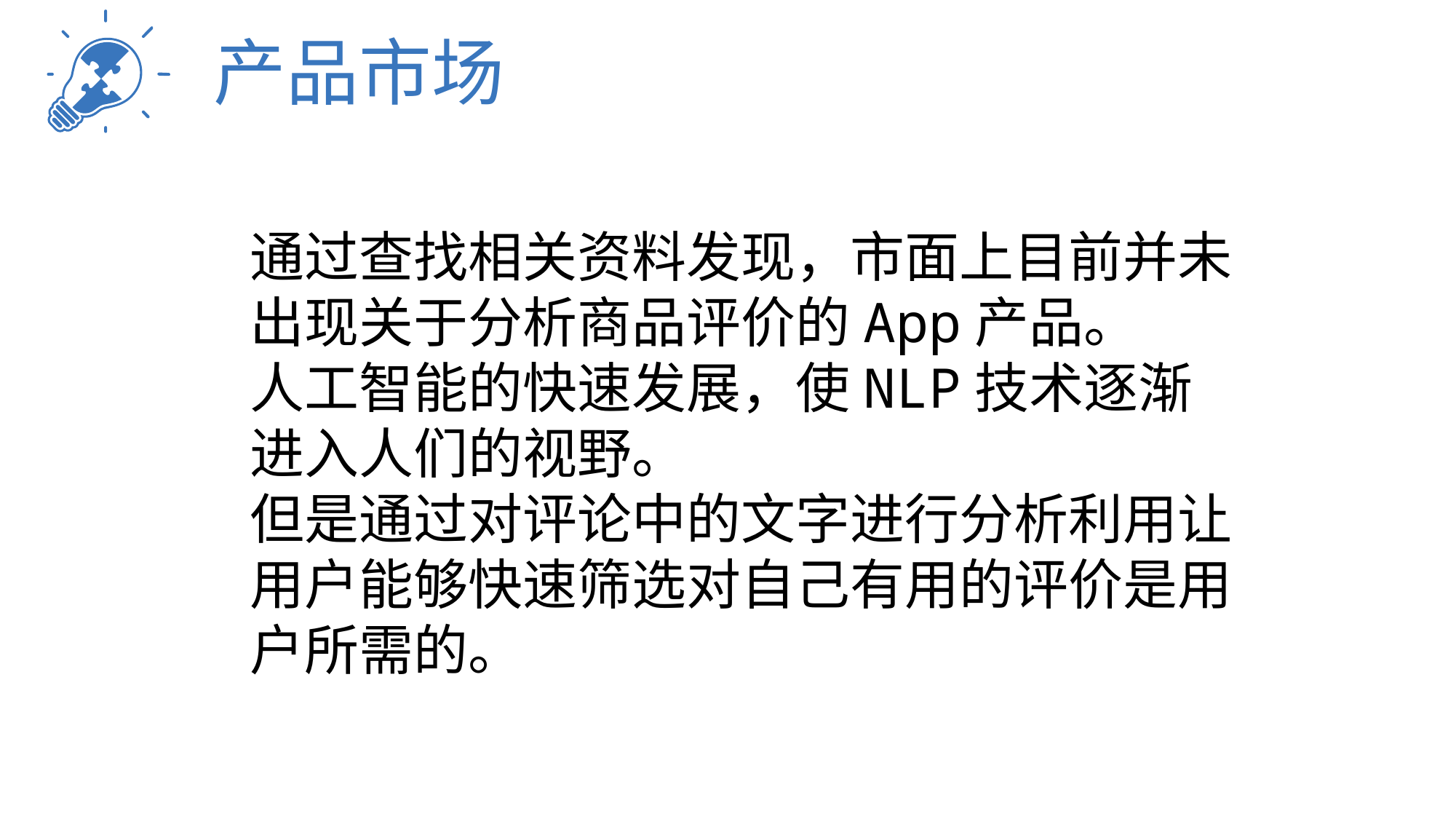

产品市场
通过查找相关资料发现，市面上目前并未出现关于分析商品评价的App产品。
人工智能的快速发展，使NLP技术逐渐进入人们的视野。
但是通过对评论中的文字进行分析利用让用户能够快速筛选对自己有用的评价是用户所需的。